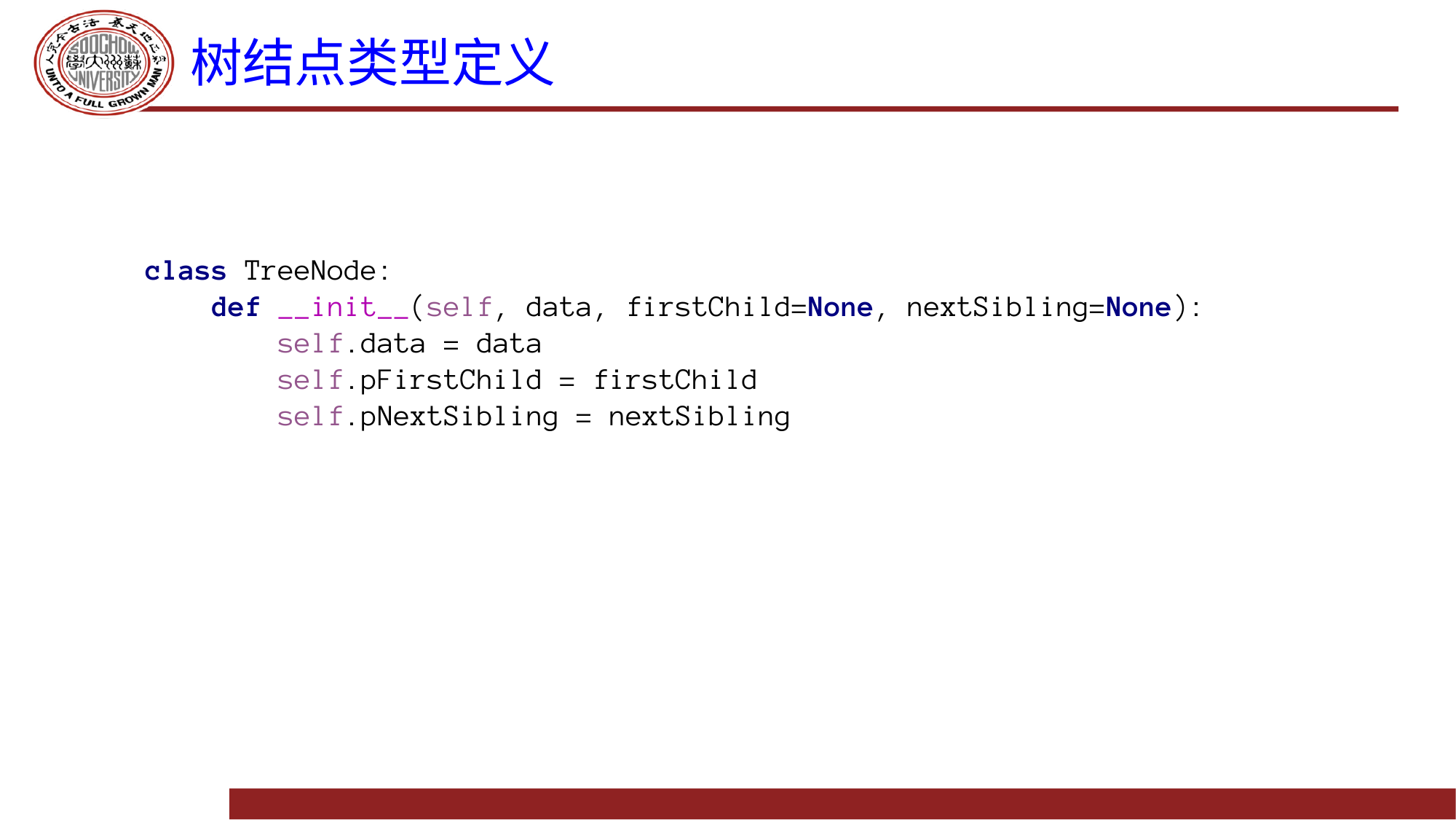

# 树结点类型定义
class TreeNode:
    def __init__(self, data, firstChild=None, nextSibling=None):
        self.data = data
        self.pFirstChild = firstChild
        self.pNextSibling = nextSibling